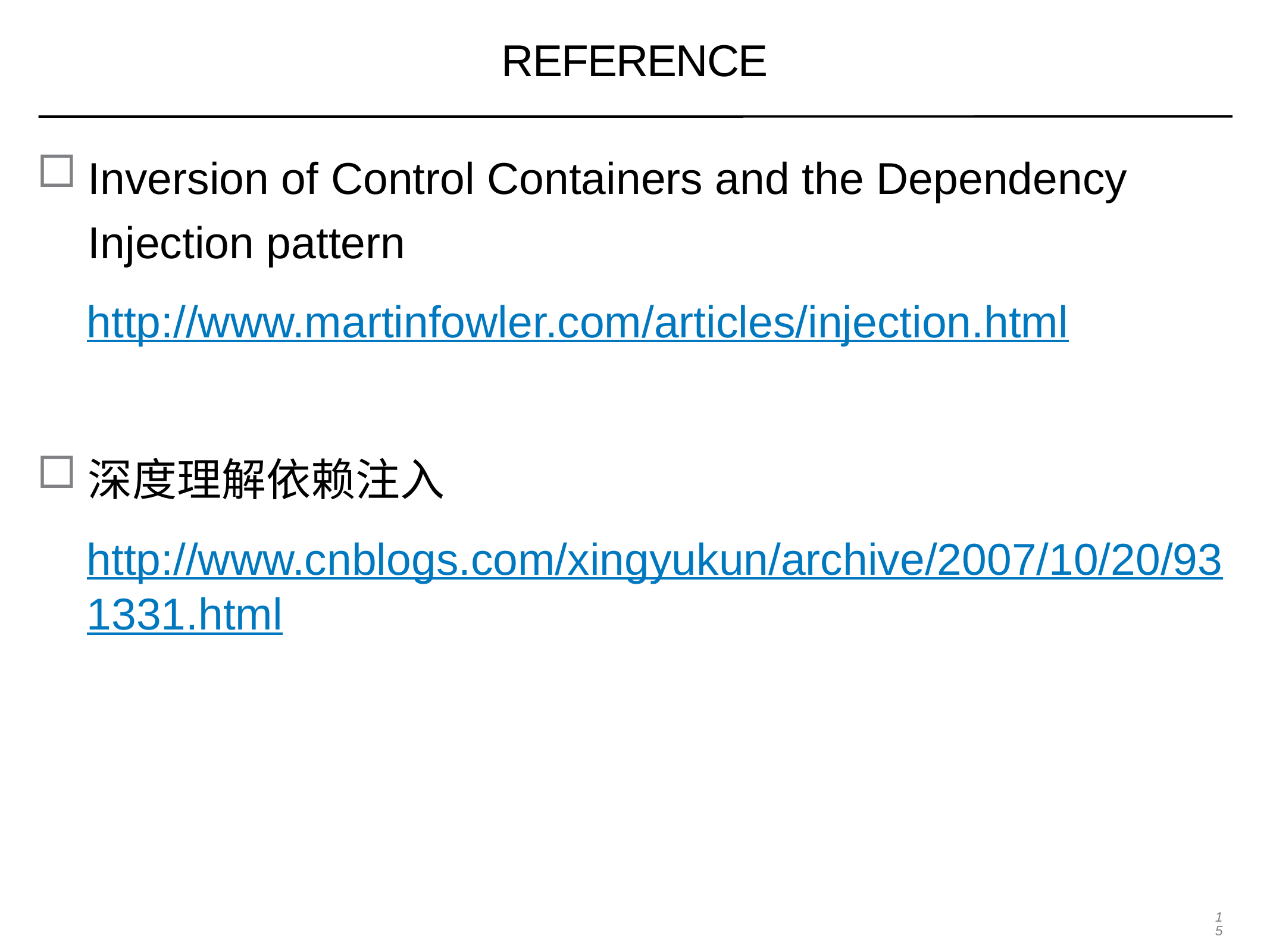

# Reference
Inversion of Control Containers and the Dependency Injection pattern
http://www.martinfowler.com/articles/injection.html

深度理解依赖注入
http://www.cnblogs.com/xingyukun/archive/2007/10/20/931331.html

15